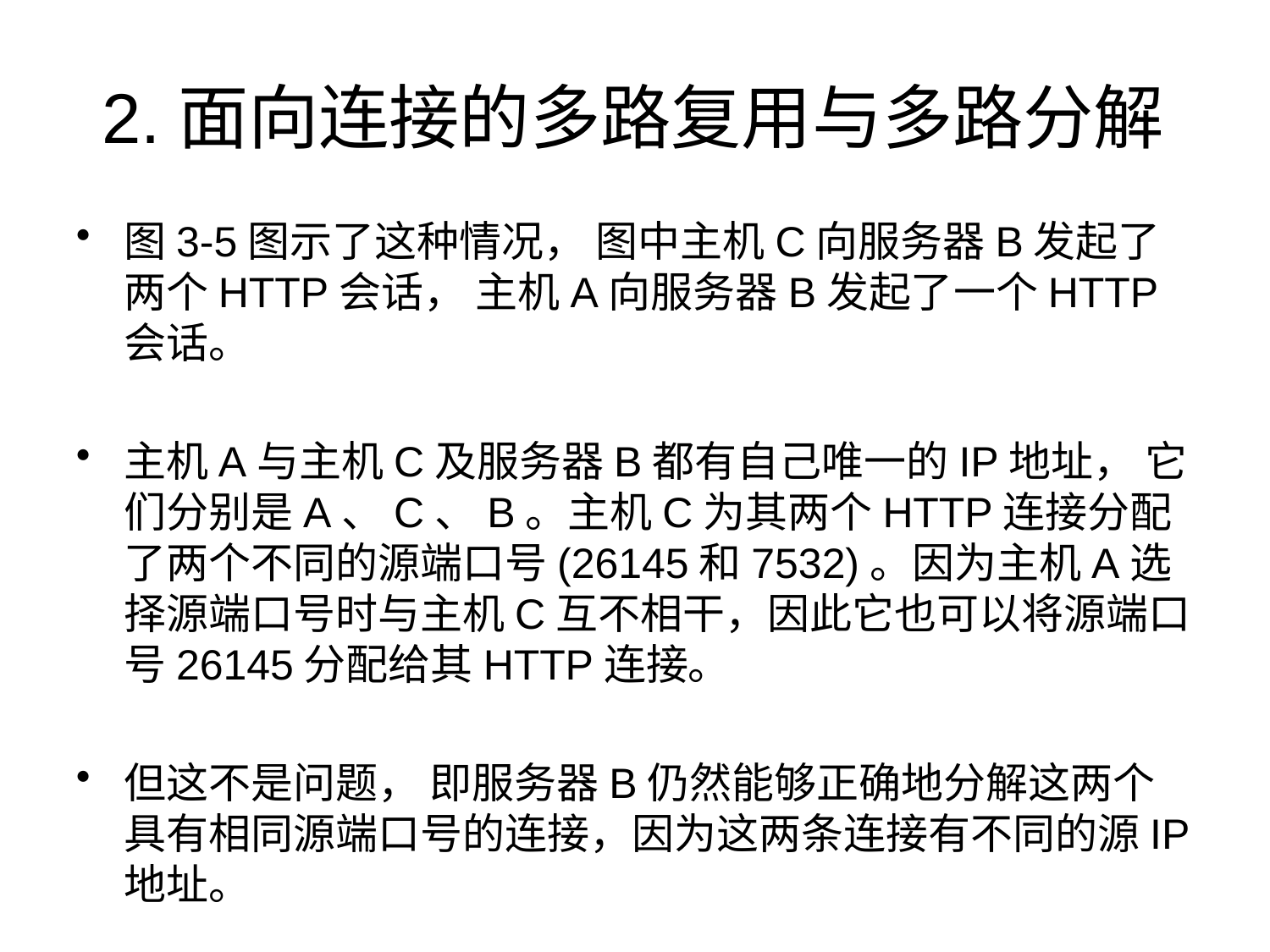

# 2.面向连接的多路复用与多路分解
图3-5图示了这种情况， 图中主机C向服务器B发起了两个HTTP会话， 主机A向服务器B发起了一个HTTP会话。

主机A与主机C及服务器B都有自己唯一的IP地址， 它们分别是A、C、B。主机C为其两个HTTP连接分配了两个不同的源端口号(26145和7532)。因为主机A选择源端口号时与主机C互不相干，因此它也可以将源端口号26145分配给其HTTP连接。

但这不是问题， 即服务器B仍然能够正确地分解这两个具有相同源端口号的连接，因为这两条连接有不同的源IP地址。